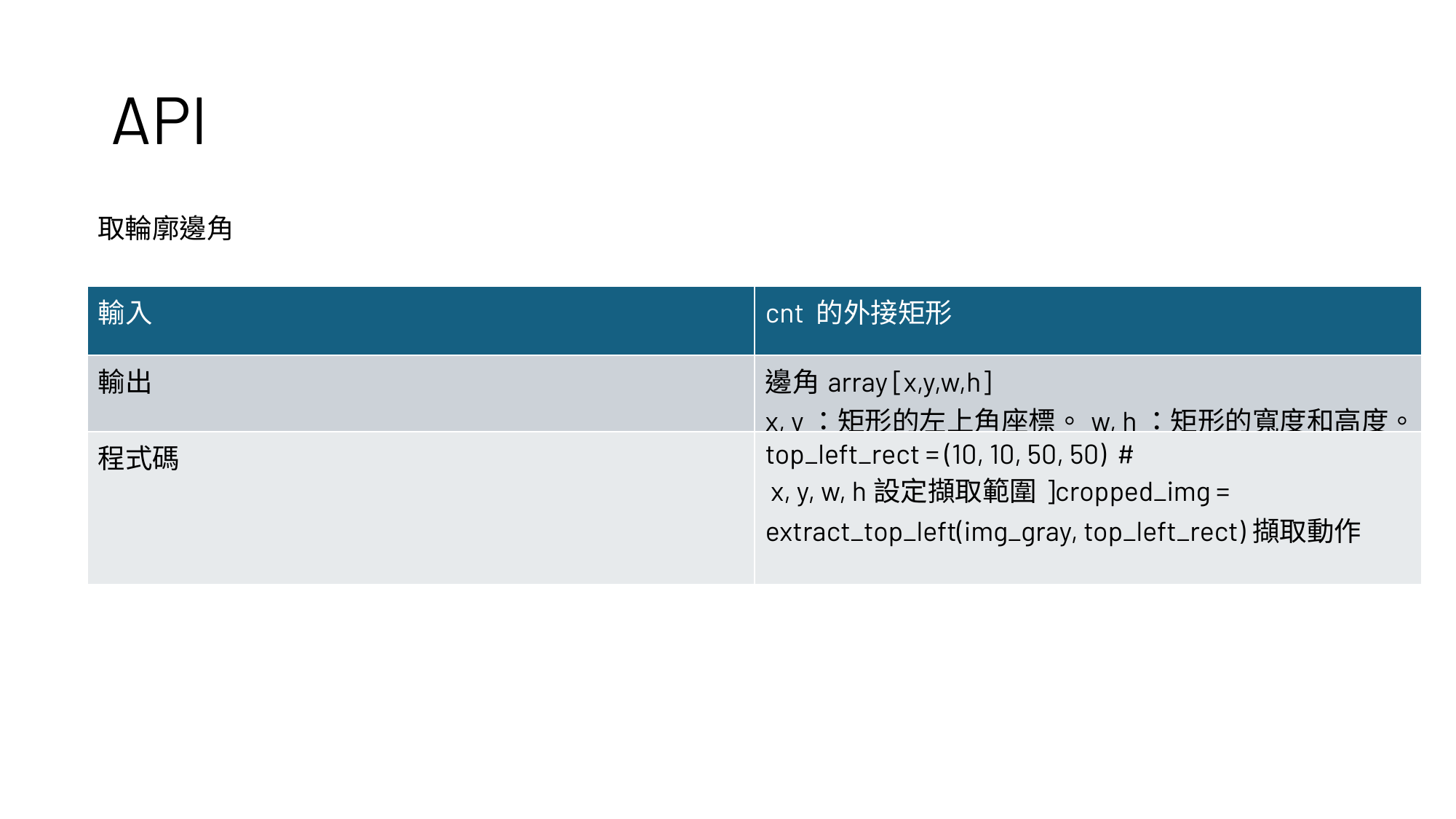

# API
取輪廓邊角
| 輸入 | cnt 的外接矩形 |
| --- | --- |
| 輸出 | 邊角array [x,y,w,h] x, y：矩形的左上角座標。w, h：矩形的寬度和高度。 |
| 程式碼 | top\_left\_rect = (10, 10, 50, 50) # x, y, w, h設定擷取範圍]cropped\_img = extract\_top\_left(img\_gray, top\_left\_rect)擷取動作 |